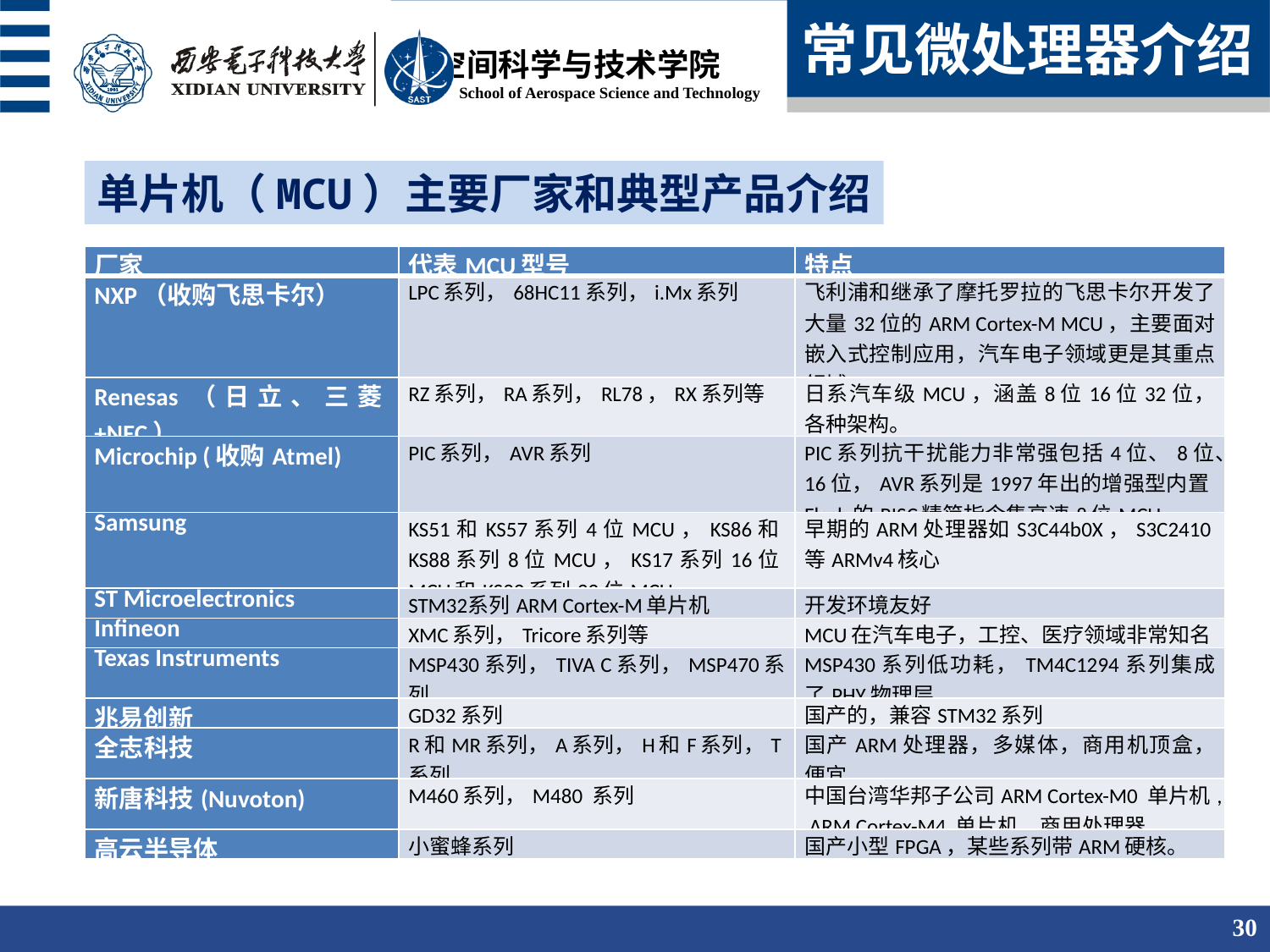

常见微处理器介绍
单片机（MCU）主要厂家和典型产品介绍
| 厂家 | 代表MCU型号 | 特点 |
| --- | --- | --- |
| NXP（收购飞思卡尔） | LPC系列，68HC11系列，i.Mx系列 | 飞利浦和继承了摩托罗拉的飞思卡尔开发了大量32位的ARM Cortex-M MCU，主要面对嵌入式控制应用，汽车电子领域更是其重点领域。 |
| Renesas（日立、三菱+NEC） | RZ系列，RA系列，RL78，RX系列等 | 日系汽车级MCU，涵盖8位16位32位，各种架构。 |
| Microchip (收购Atmel) | PIC系列，AVR系列 | PIC系列抗干扰能力非常强包括4位、8位、16位，AVR系列是1997年出的增强型内置Flash的RISC精简指令集高速8位MCU |
| Samsung | KS51和KS57系列4位MCU，KS86和KS88系列8位MCU，KS17系列16位MCU和KS32系列32位MCU | 早期的ARM处理器如S3C44b0X，S3C2410等ARMv4核心 |
| ST Microelectronics | STM32系列ARM Cortex-M单片机 | 开发环境友好 |
| Infineon | XMC系列，Tricore系列等 | MCU在汽车电子，工控、医疗领域非常知名 |
| Texas Instruments | MSP430系列，TIVA C系列，MSP470系列 | MSP430系列低功耗，TM4C1294系列集成了PHY物理层。 |
| 兆易创新 | GD32系列 | 国产的，兼容STM32系列 |
| 全志科技 | R和MR系列，A系列，H和F系列，T系列 | 国产ARM处理器，多媒体，商用机顶盒，便宜 |
| 新唐科技(Nuvoton) | M460系列，M480 系列 | 中国台湾华邦子公司ARM Cortex-M0 单片机, ARM Cortex-M4 单片机，商用处理器。 |
| 高云半导体 | 小蜜蜂系列 | 国产小型FPGA，某些系列带ARM硬核。 |